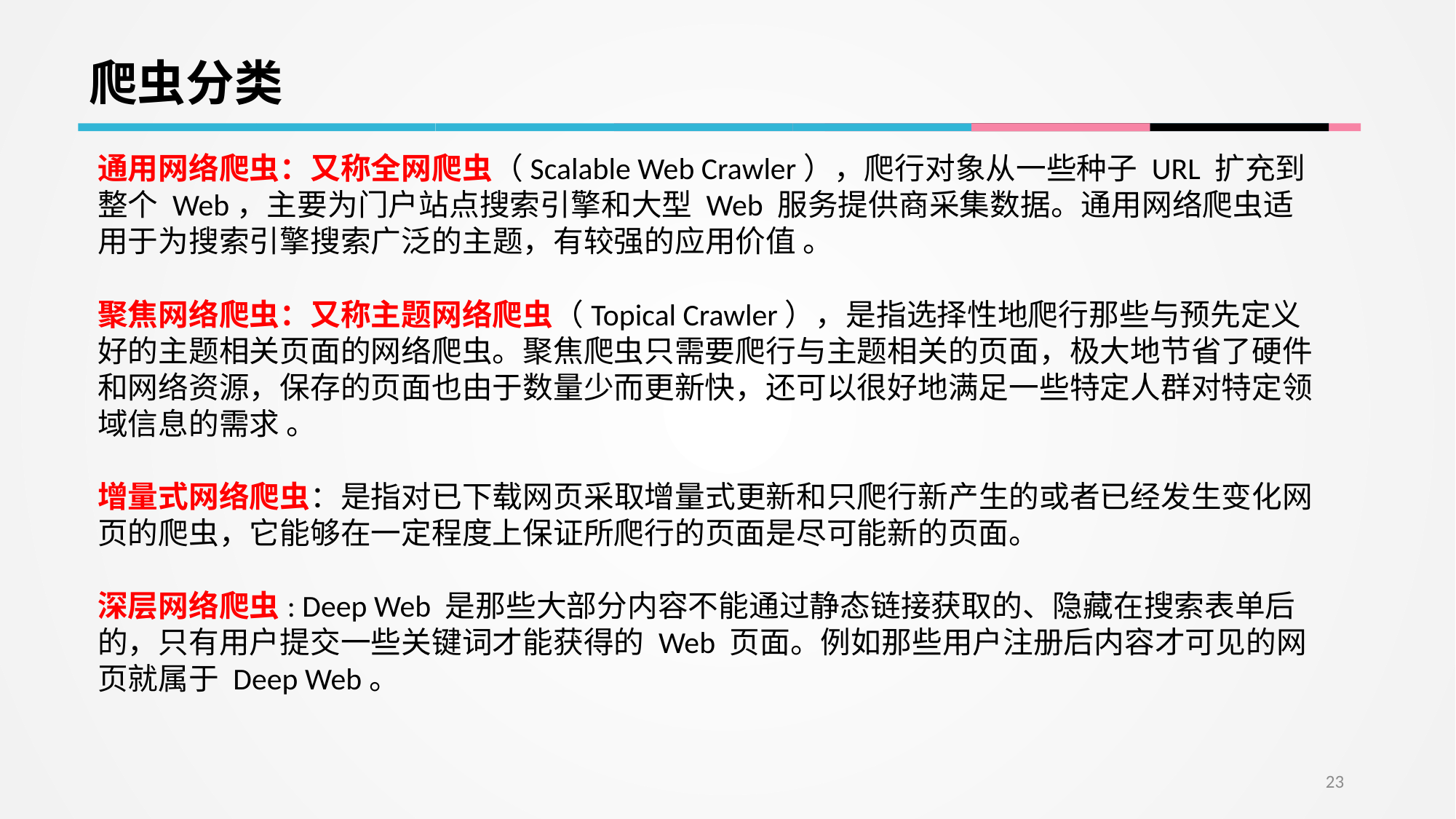

爬虫分类

通用网络爬虫：又称全网爬虫（Scalable Web Crawler），爬行对象从一些种子 URL 扩充到整个 Web，主要为门户站点搜索引擎和大型 Web 服务提供商采集数据。通用网络爬虫适用于为搜索引擎搜索广泛的主题，有较强的应用价值 。

聚焦网络爬虫：又称主题网络爬虫（Topical Crawler），是指选择性地爬行那些与预先定义好的主题相关页面的网络爬虫。聚焦爬虫只需要爬行与主题相关的页面，极大地节省了硬件和网络资源，保存的页面也由于数量少而更新快，还可以很好地满足一些特定人群对特定领域信息的需求 。

增量式网络爬虫：是指对已下载网页采取增量式更新和只爬行新产生的或者已经发生变化网页的爬虫，它能够在一定程度上保证所爬行的页面是尽可能新的页面。

深层网络爬虫: Deep Web 是那些大部分内容不能通过静态链接获取的、隐藏在搜索表单后的，只有用户提交一些关键词才能获得的 Web 页面。例如那些用户注册后内容才可见的网页就属于 Deep Web。
23